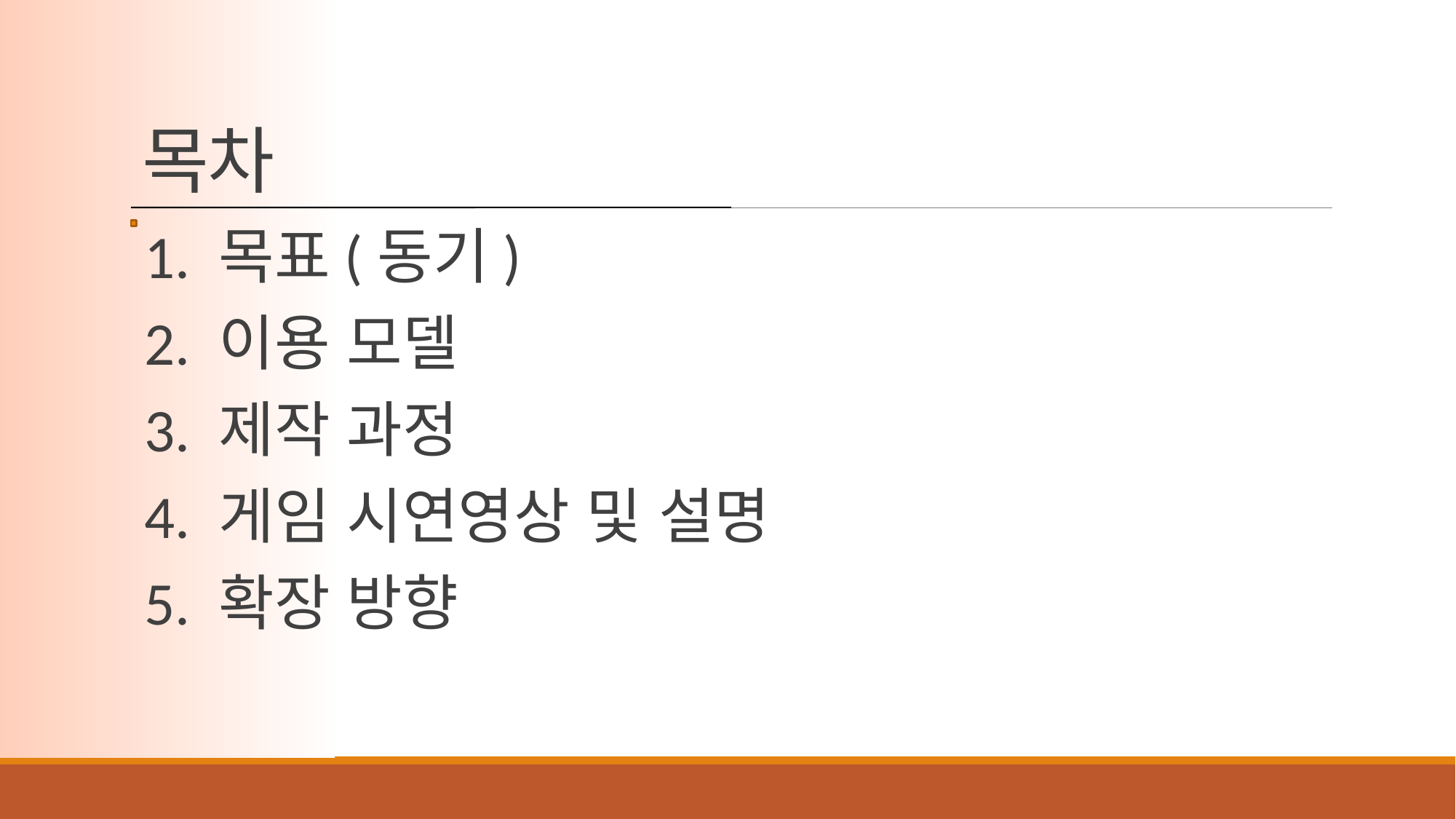

# 목차
1. 목표(동기)
2. 이용 모델
3. 제작 과정
4. 게임 시연영상 및 설명
5. 확장 방향